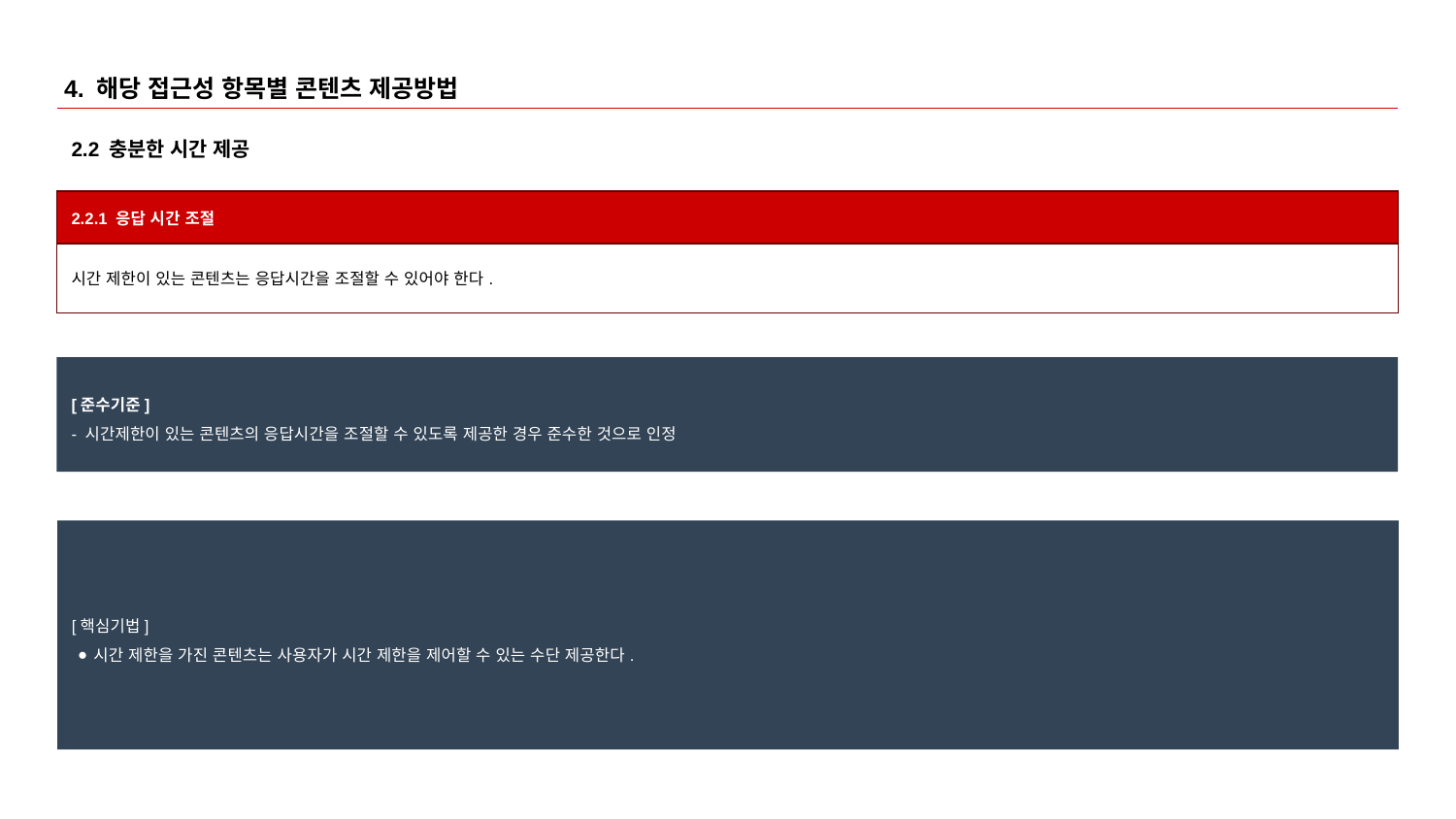

# 4. 해당 접근성 항목별 콘텐츠 제공방법
2.2 충분한 시간 제공
| 2.2.1 응답 시간 조절 |
| --- |
| 시간 제한이 있는 콘텐츠는 응답시간을 조절할 수 있어야 한다. |
[준수기준]
- 시간제한이 있는 콘텐츠의 응답시간을 조절할 수 있도록 제공한 경우 준수한 것으로 인정
[핵심기법]
시간 제한을 가진 콘텐츠는 사용자가 시간 제한을 제어할 수 있는 수단 제공한다.